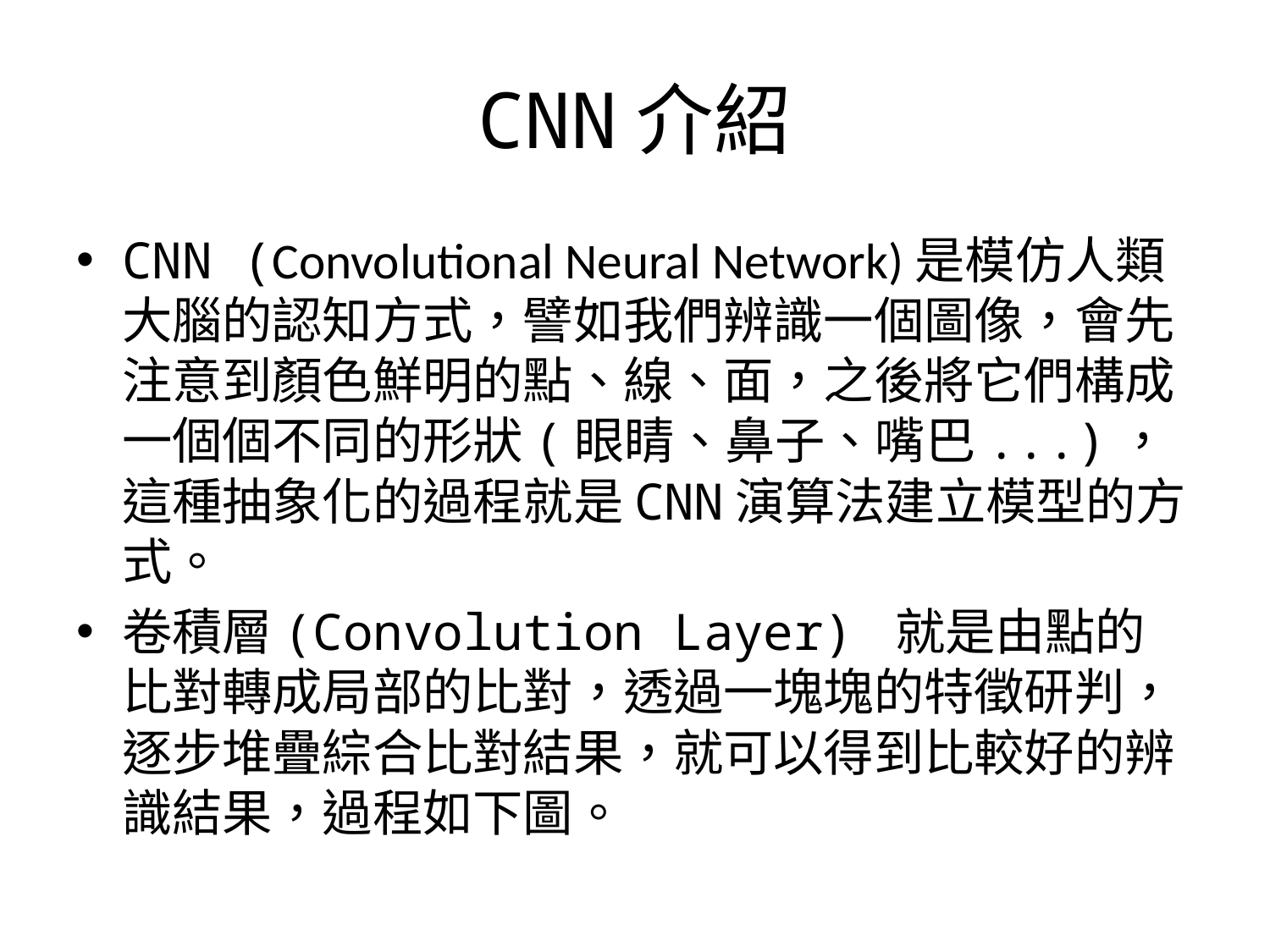

# CNN介紹
CNN (Convolutional Neural Network)是模仿人類大腦的認知方式，譬如我們辨識一個圖像，會先注意到顏色鮮明的點、線、面，之後將它們構成一個個不同的形狀(眼睛、鼻子、嘴巴...)，這種抽象化的過程就是CNN演算法建立模型的方式。
卷積層(Convolution Layer) 就是由點的比對轉成局部的比對，透過一塊塊的特徵研判，逐步堆疊綜合比對結果，就可以得到比較好的辨識結果，過程如下圖。